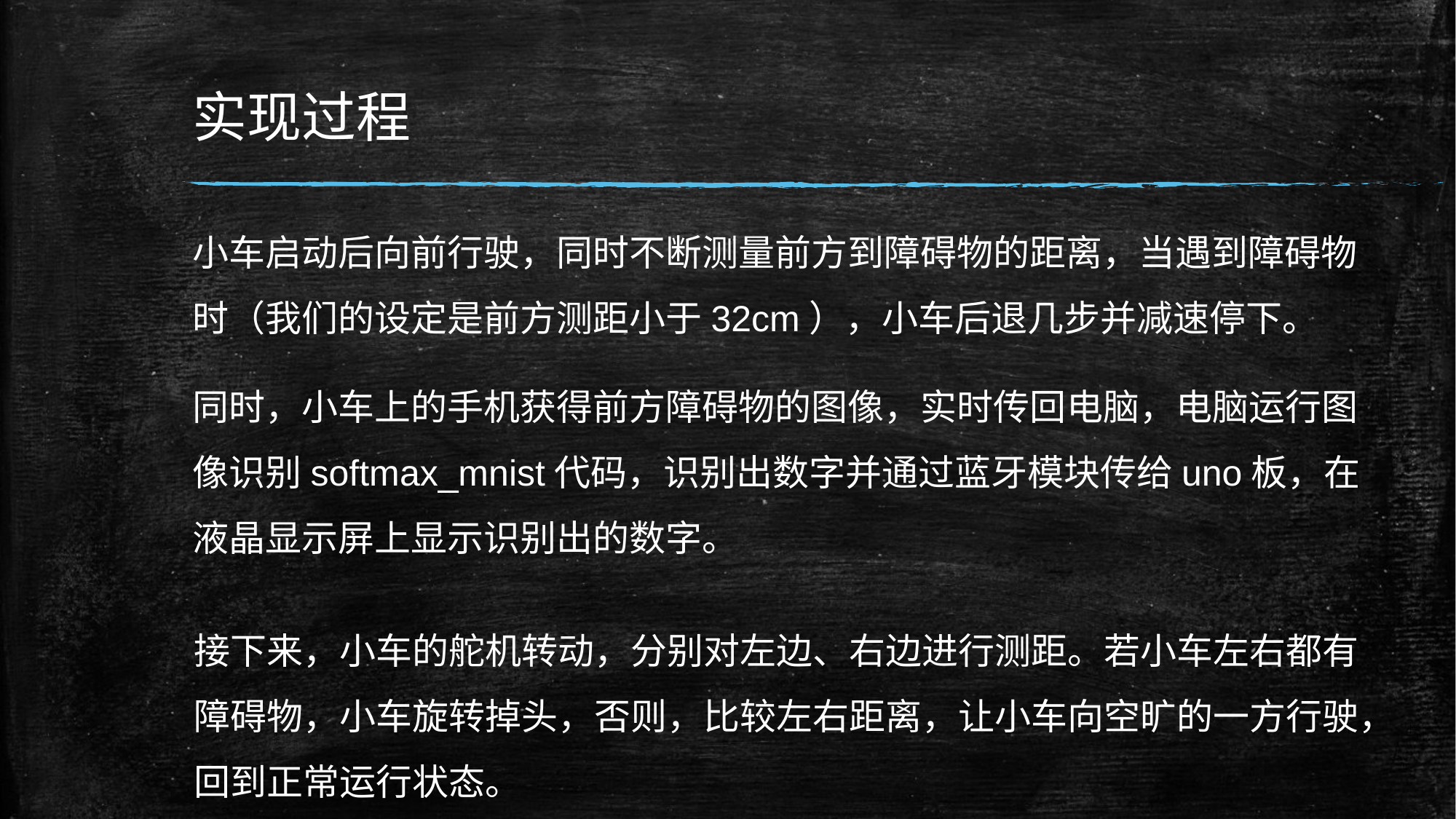

# 实现过程
小车启动后向前行驶，同时不断测量前方到障碍物的距离，当遇到障碍物时（我们的设定是前方测距小于32cm），小车后退几步并减速停下。
同时，小车上的手机获得前方障碍物的图像，实时传回电脑，电脑运行图像识别softmax_mnist代码，识别出数字并通过蓝牙模块传给uno板，在液晶显示屏上显示识别出的数字。
接下来，小车的舵机转动，分别对左边、右边进行测距。若小车左右都有障碍物，小车旋转掉头，否则，比较左右距离，让小车向空旷的一方行驶，回到正常运行状态。